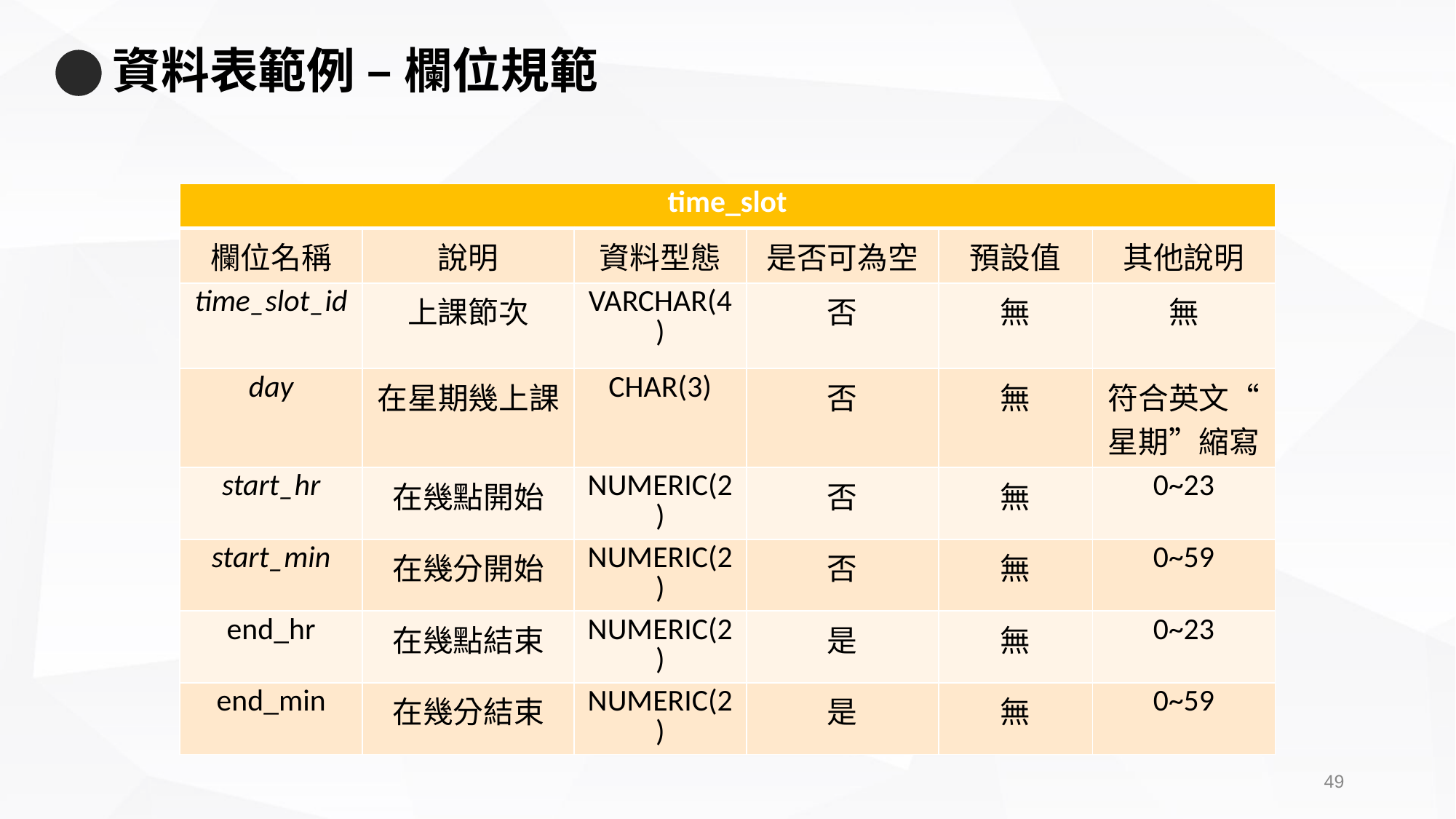

# 資料表範例 – 欄位規範
| time\_slot |  |  |  |  |  |
| --- | --- | --- | --- | --- | --- |
| 欄位名稱 | 說明 | 資料型態 | 是否可為空 | 預設值 | 其他說明 |
| time\_slot\_id | 上課節次 | VARCHAR(4) | 否 | 無 | 無 |
| day | 在星期幾上課 | CHAR(3) | 否 | 無 | 符合英文“星期”縮寫 |
| start\_hr | 在幾點開始 | NUMERIC(2) | 否 | 無 | 0~23 |
| start\_min | 在幾分開始 | NUMERIC(2) | 否 | 無 | 0~59 |
| end\_hr | 在幾點結束 | NUMERIC(2) | 是 | 無 | 0~23 |
| end\_min | 在幾分結束 | NUMERIC(2) | 是 | 無 | 0~59 |
49